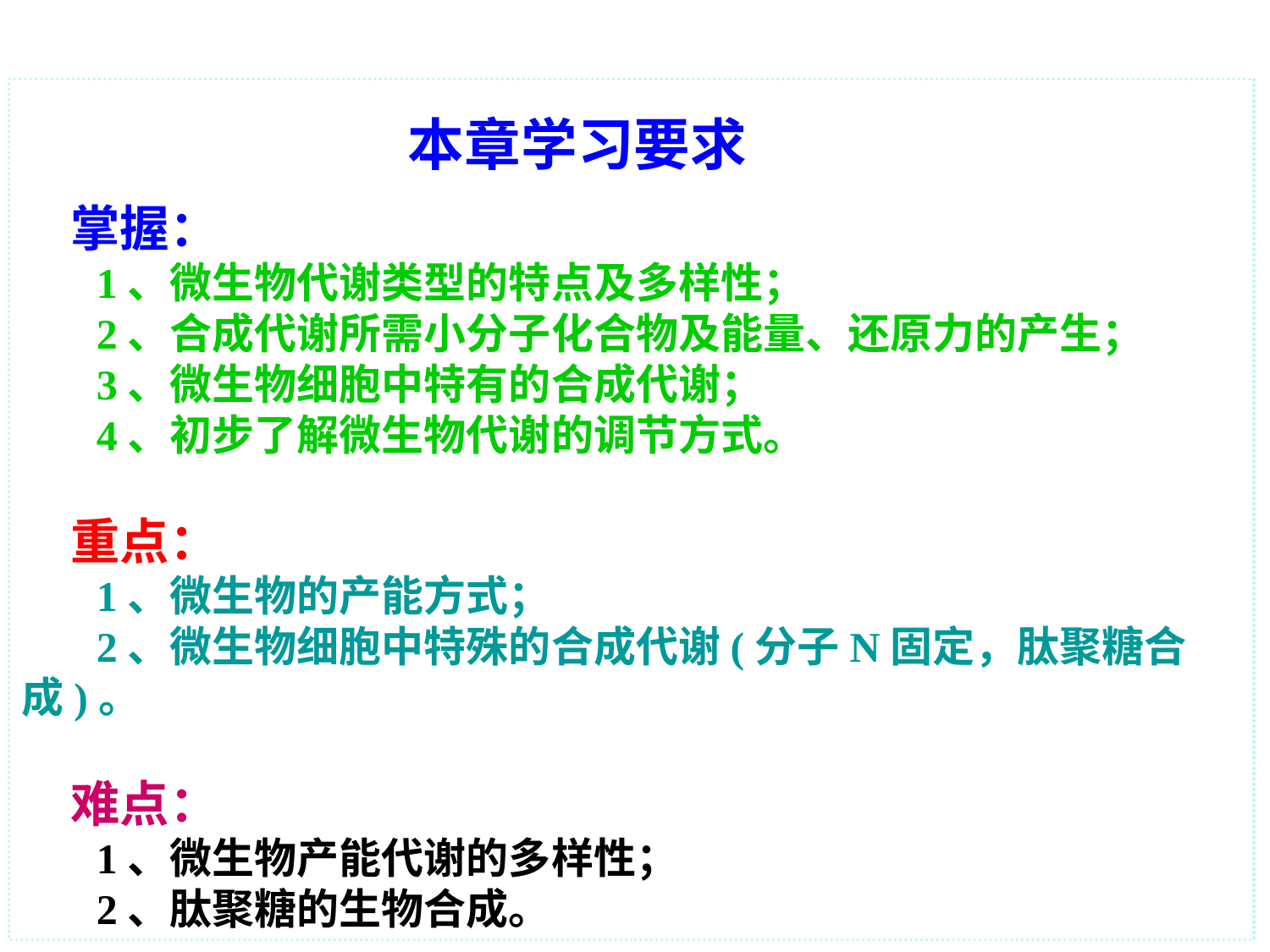

本章学习要求
掌握：
1、微生物代谢类型的特点及多样性；
2、合成代谢所需小分子化合物及能量、还原力的产生；
3、微生物细胞中特有的合成代谢；
4、初步了解微生物代谢的调节方式。

重点：
1、微生物的产能方式；
2、微生物细胞中特殊的合成代谢(分子N固定，肽聚糖合成)。

难点：
1、微生物产能代谢的多样性；
2、肽聚糖的生物合成。